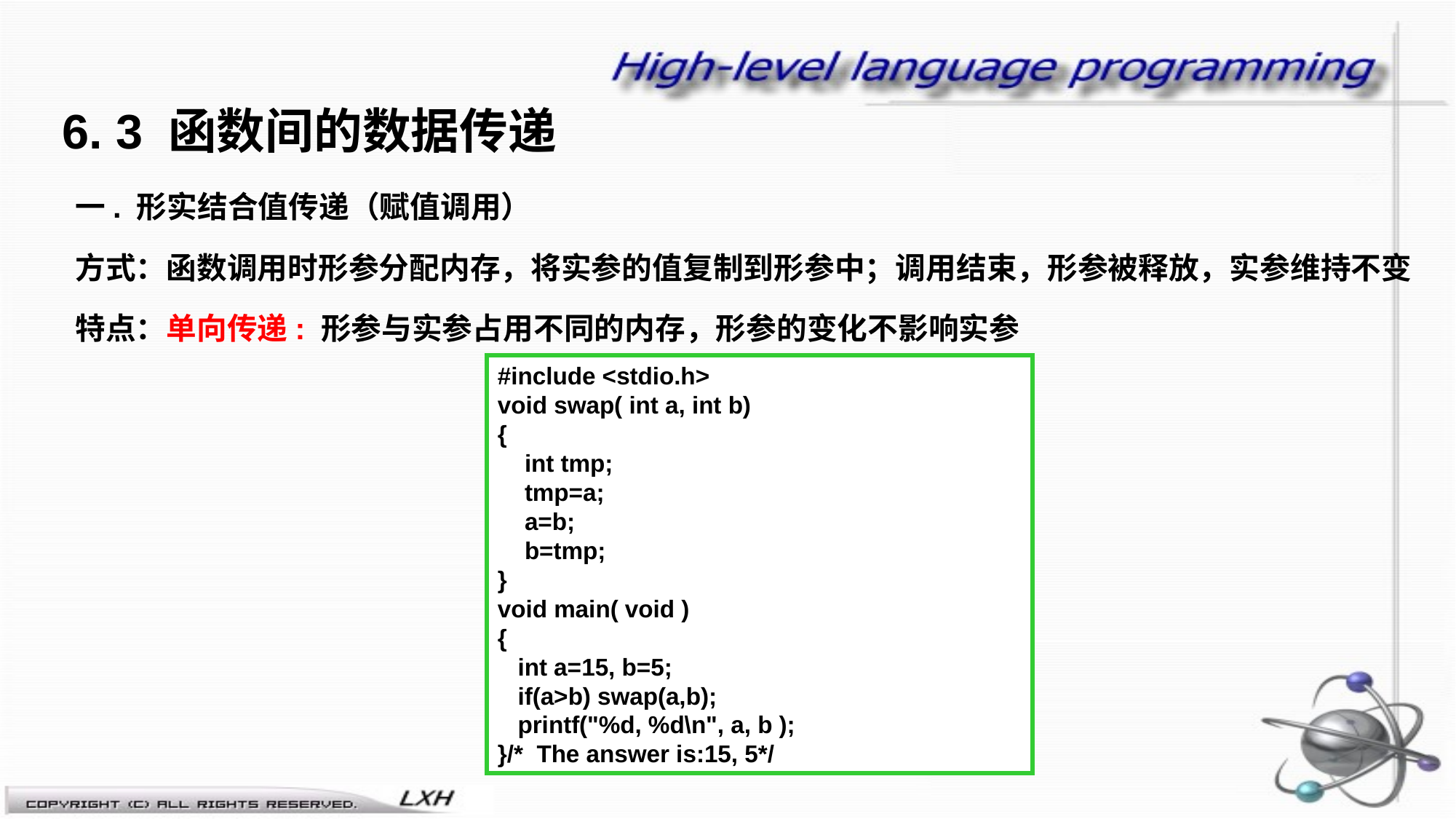

6. 3 函数间的数据传递
一. 形实结合值传递（赋值调用）
方式：函数调用时形参分配内存，将实参的值复制到形参中；调用结束，形参被释放，实参维持不变
特点：单向传递: 形参与实参占用不同的内存，形参的变化不影响实参
#include <stdio.h>
void swap( int a, int b)
{
    int tmp;
    tmp=a;
    a=b;
    b=tmp;
}
void main( void )
{
   int a=15, b=5;
   if(a>b) swap(a,b);
   printf("%d, %d\n", a, b );
}/*  The answer is:15, 5*/